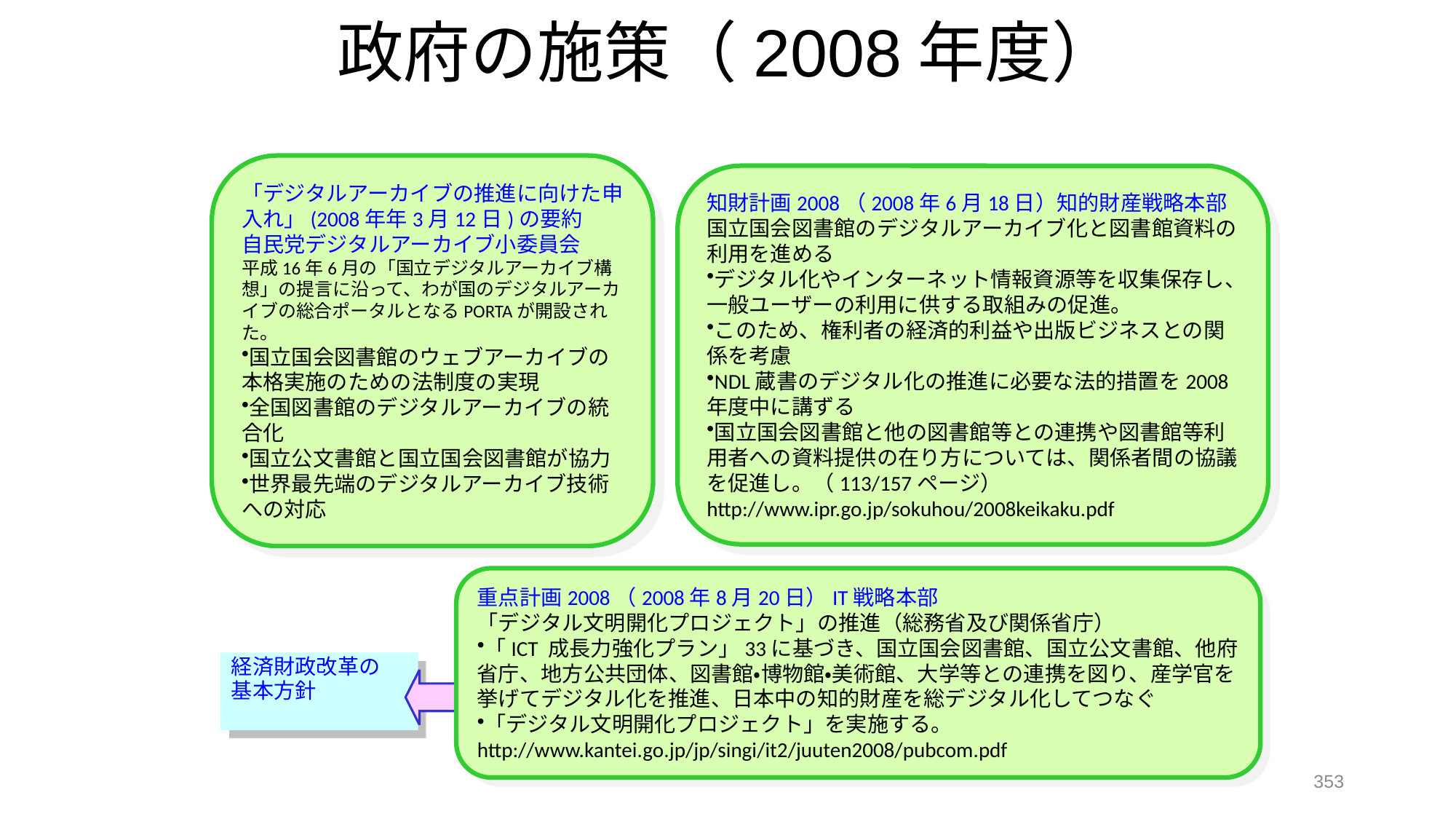

# 政府の施策（2008年度）
知財計画2008（2008年6月18日）知的財産戦略本部
国立国会図書館のデジタルアーカイブ化と図書館資料の利用を進める
デジタル化やインターネット情報資源等を収集保存し、一般ユーザーの利用に供する取組みの促進。
このため、権利者の経済的利益や出版ビジネスとの関係を考慮
NDL蔵書のデジタル化の推進に必要な法的措置を2008年度中に講ずる
国立国会図書館と他の図書館等との連携や図書館等利用者への資料提供の在り方については、関係者間の協議を促進し。（113/157ページ）
http://www.ipr.go.jp/sokuhou/2008keikaku.pdf
「デジタルアーカイブの推進に向けた申入れ」(2008年年3月12日)の要約　自民党デジタルアーカイブ小委員会
平成16年6月の「国立デジタルアーカイブ構想」の提言に沿って、わが国のデジタルアーカイブの総合ポータルとなるPORTAが開設された。
国立国会図書館のウェブアーカイブの本格実施のための法制度の実現
全国図書館のデジタルアーカイブの統合化
国立公文書館と国立国会図書館が協力
世界最先端のデジタルアーカイブ技術への対応
重点計画2008（2008年8月20日）IT戦略本部
「デジタル文明開化プロジェクト」の推進（総務省及び関係省庁）
「ICT 成長力強化プラン」33に基づき、国立国会図書館、国立公文書館、他府省庁、地方公共団体、図書館・博物館・美術館、大学等との連携を図り、産学官を挙げてデジタル化を推進、日本中の知的財産を総デジタル化してつなぐ
「デジタル文明開化プロジェクト」を実施する。
http://www.kantei.go.jp/jp/singi/it2/juuten2008/pubcom.pdf
経済財政改革の
基本方針

353